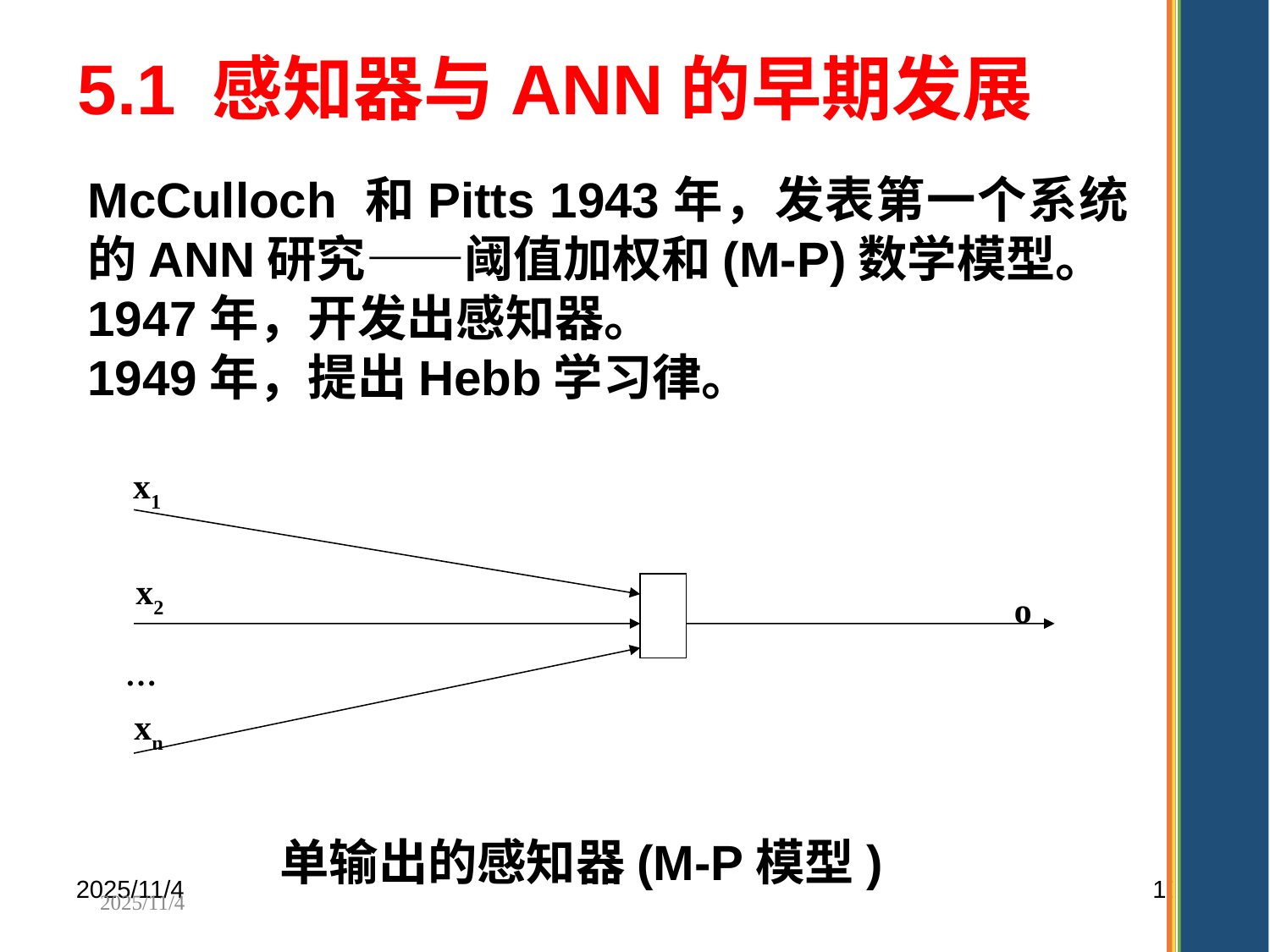

5.1 感知器与ANN的早期发展
McCulloch 和Pitts 1943年，发表第一个系统的ANN研究——阈值加权和(M-P)数学模型。
1947年，开发出感知器。
1949年，提出Hebb学习律。
  x1

x2
o
…
 xn
单输出的感知器(M-P模型)
2025/11/4
109
2025/11/4